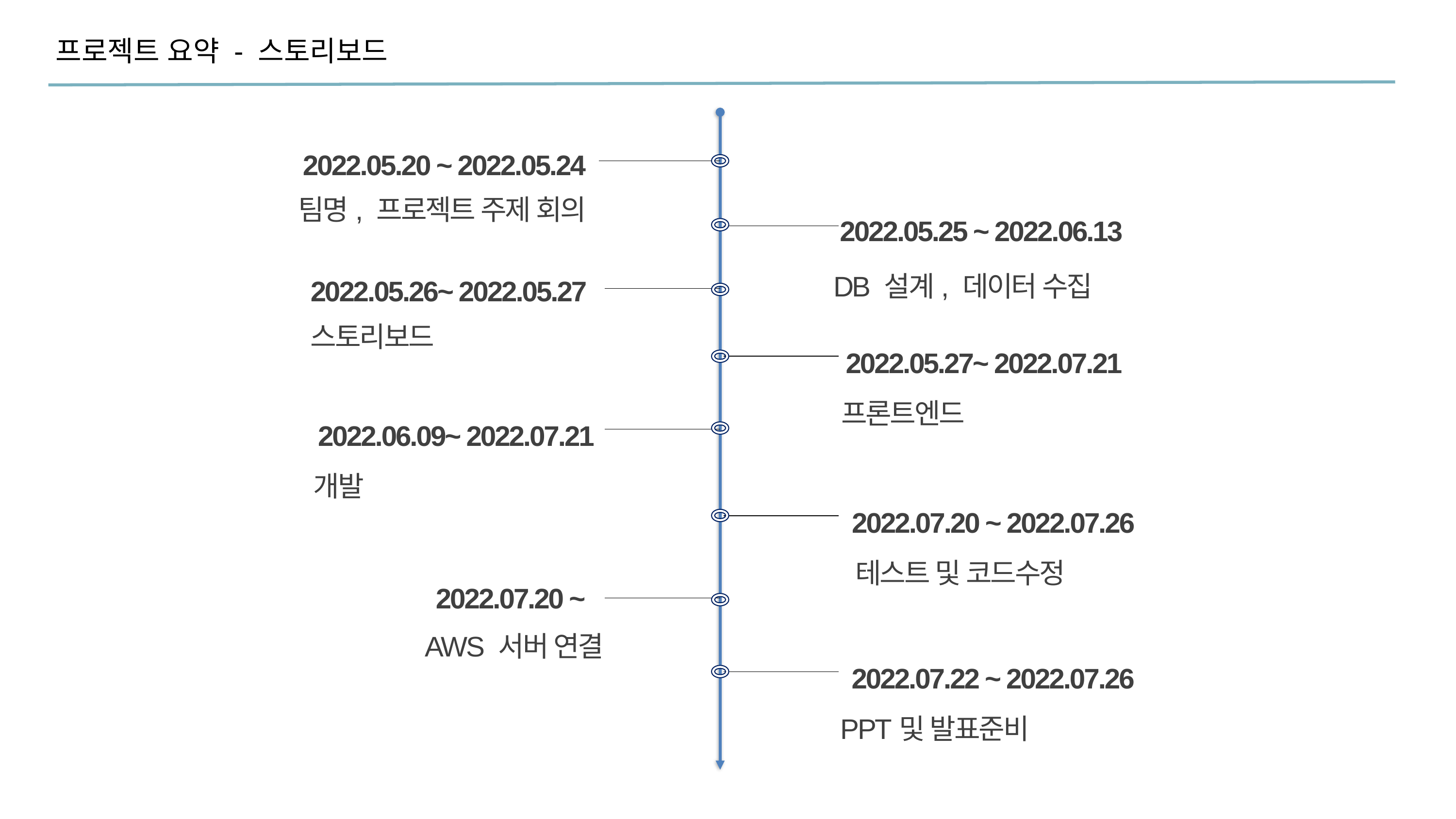

프로젝트 요약 - 스토리보드
2022.05.20 ~ 2022.05.24

팀명, 프로젝트 주제 회의
2022.05.25 ~ 2022.06.13

DB 설계, 데이터 수집
2022.05.26~ 2022.05.27

스토리보드
2022.05.27~ 2022.07.21

프론트엔드
2022.06.09~ 2022.07.21

개발
2022.07.20 ~ 2022.07.26

테스트 및 코드수정
2022.07.20 ~

AWS 서버 연결
2022.07.22 ~ 2022.07.26

PPT및 발표준비